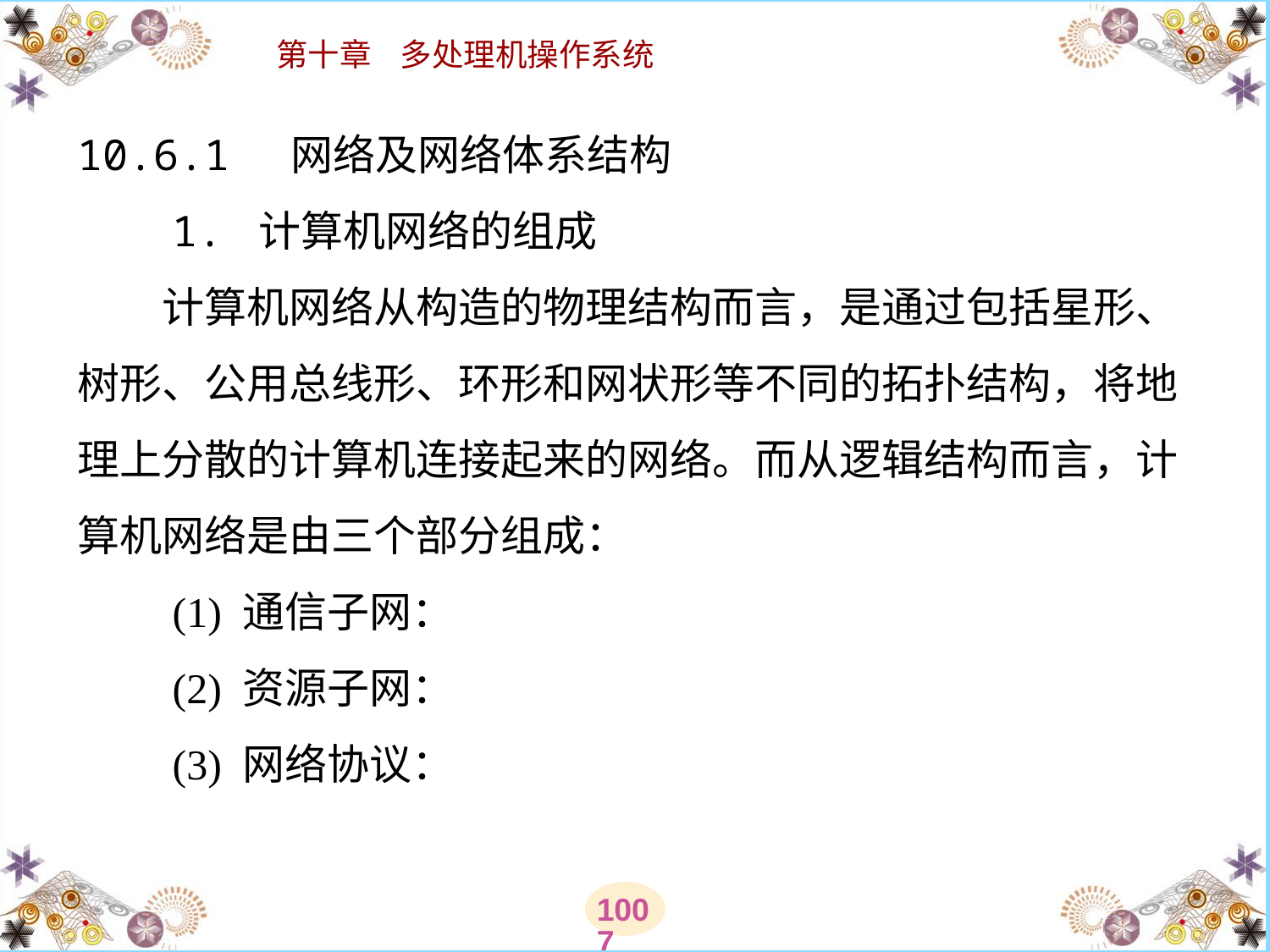

# 10.6.1  网络及网络体系结构 　　1. 计算机网络的组成 　　计算机网络从构造的物理结构而言，是通过包括星形、树形、公用总线形、环形和网状形等不同的拓扑结构，将地理上分散的计算机连接起来的网络。而从逻辑结构而言，计算机网络是由三个部分组成： 　　(1) 通信子网： 　　(2) 资源子网： 　　(3) 网络协议：